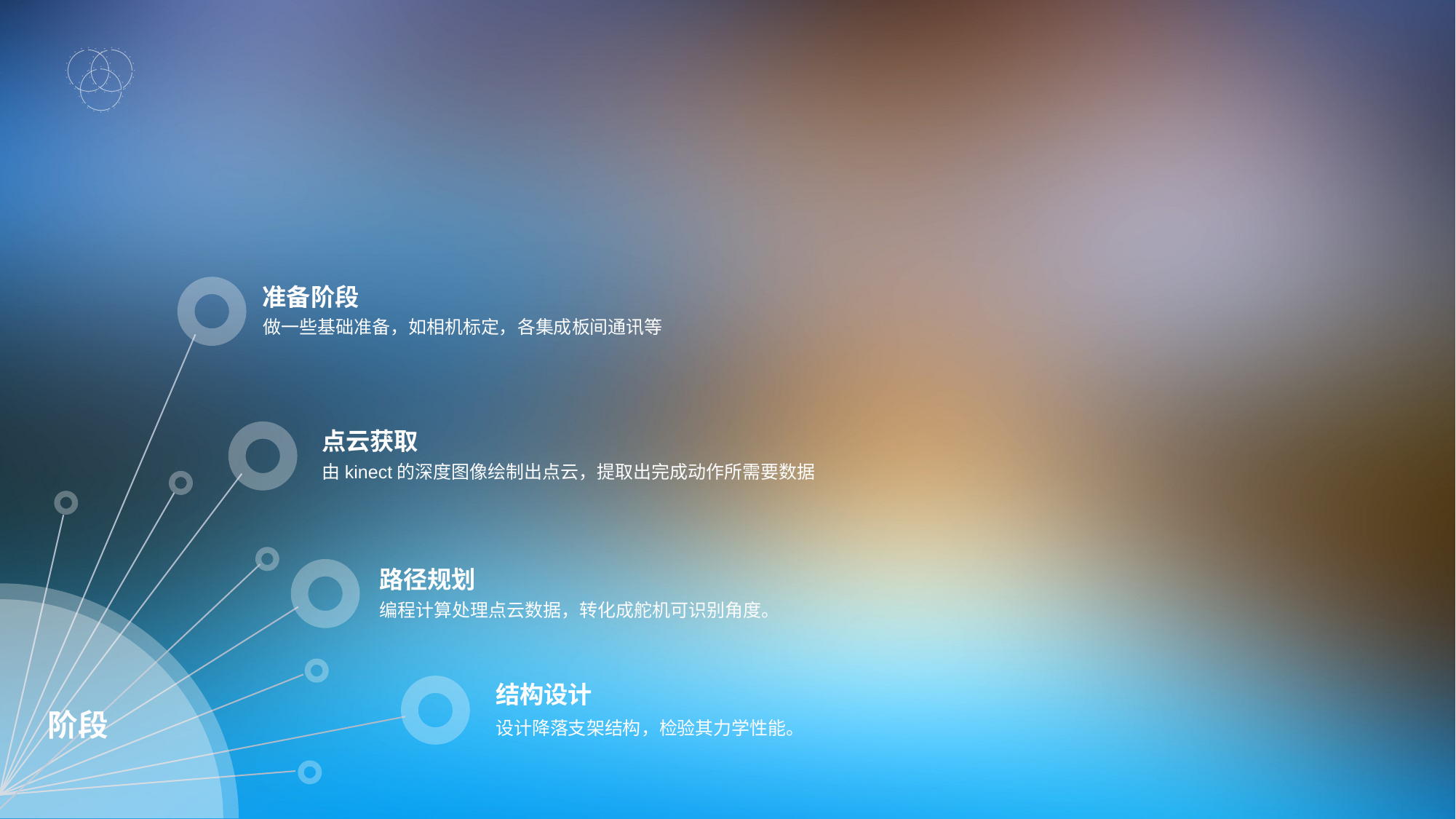

准备阶段
做一些基础准备，如相机标定，各集成板间通讯等

点云获取
由kinect的深度图像绘制出点云，提取出完成动作所需要数据

路径规划

编程计算处理点云数据，转化成舵机可识别角度。

结构设计

阶段

设计降落支架结构，检验其力学性能。